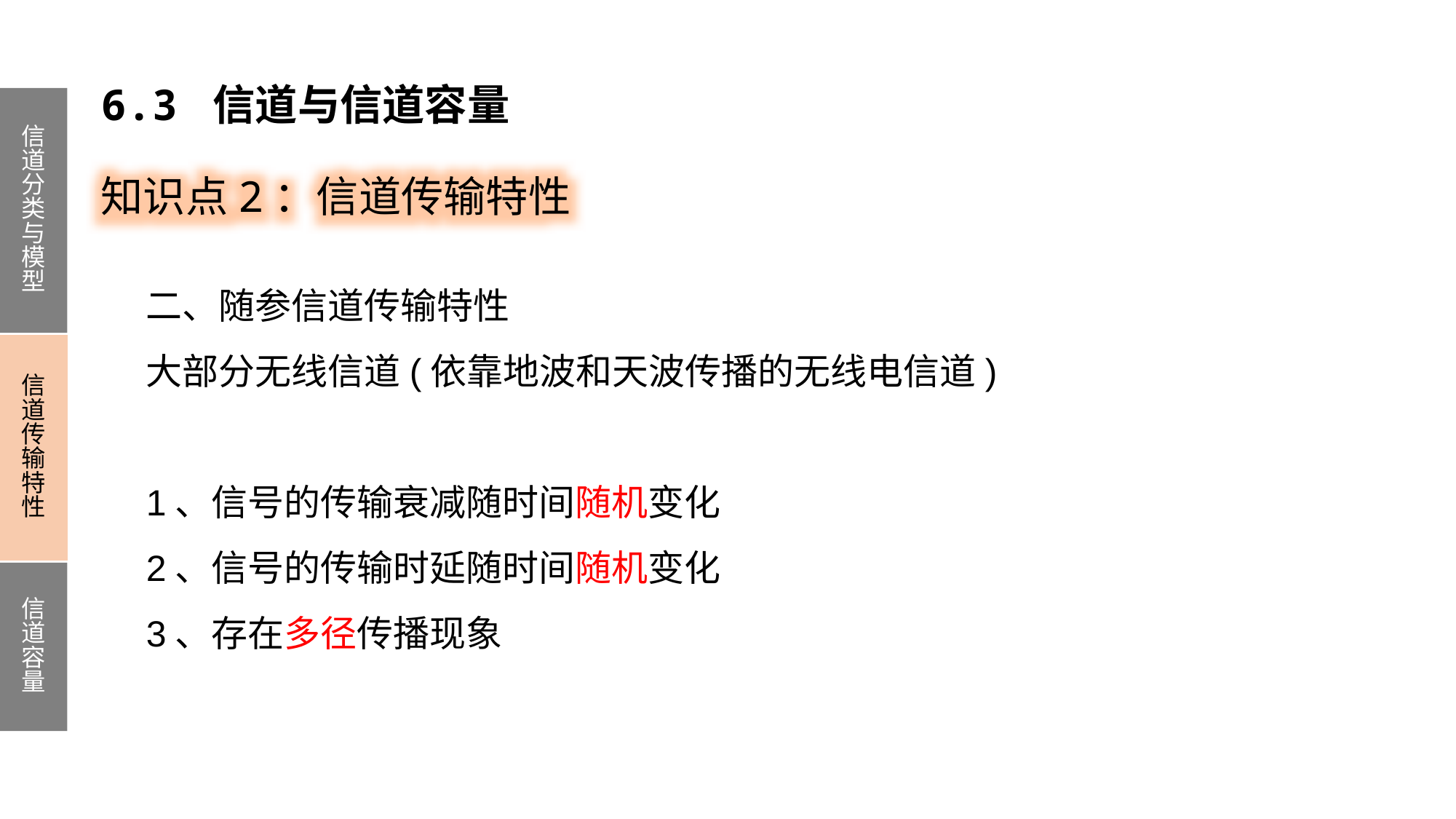

6.3 信道与信道容量
信道分类与模型
信道传输特性
信道容量
知识点2：信道传输特性
二、随参信道传输特性
大部分无线信道(依靠地波和天波传播的无线电信道)

1、信号的传输衰减随时间随机变化
2、信号的传输时延随时间随机变化
3、存在多径传播现象